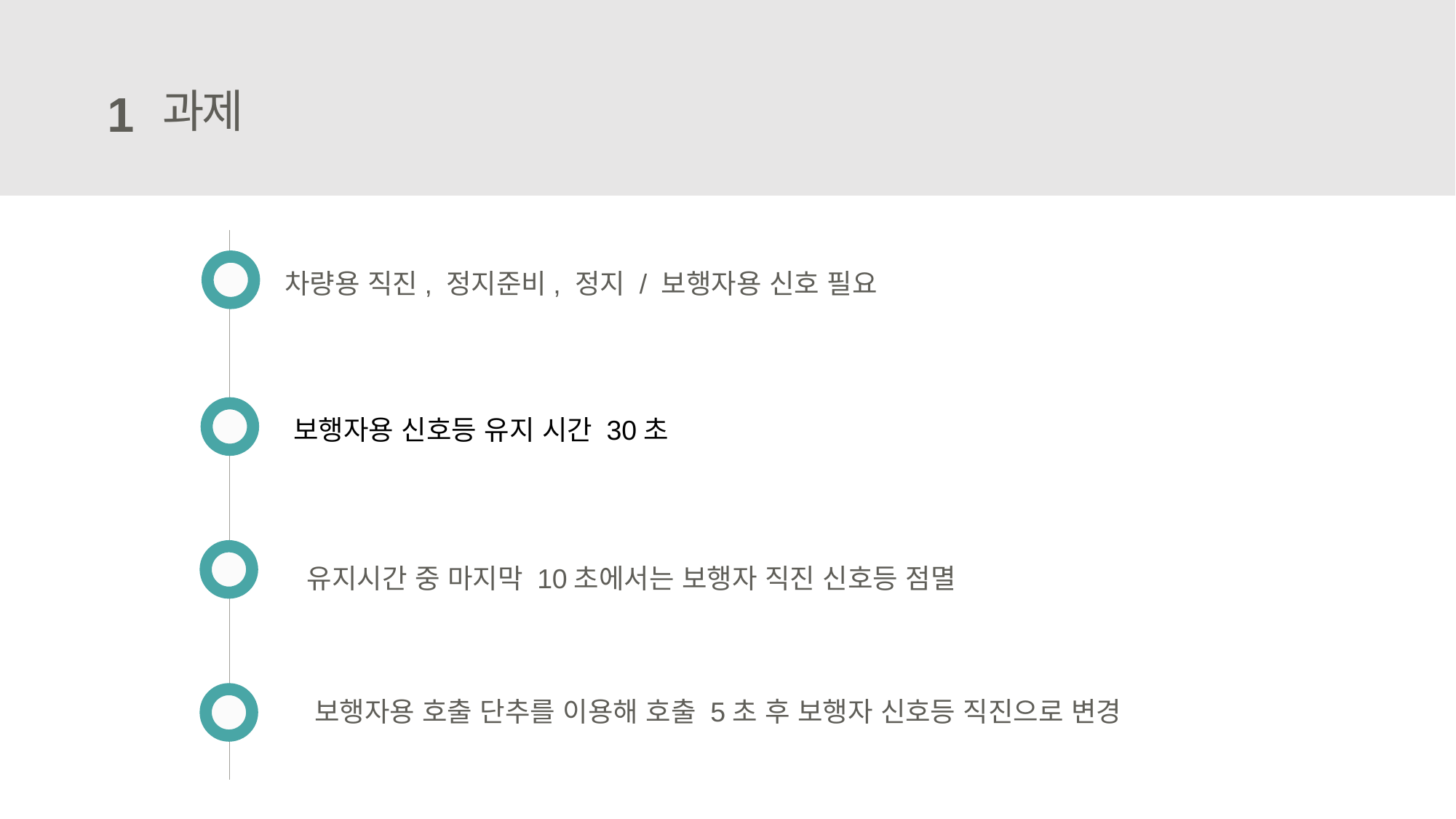

과제
1

차량용 직진, 정지준비, 정지 / 보행자용 신호 필요

보행자용 신호등 유지 시간 30초

유지시간 중 마지막 10초에서는 보행자 직진 신호등 점멸

보행자용 호출 단추를 이용해 호출 5초 후 보행자 신호등 직진으로 변경